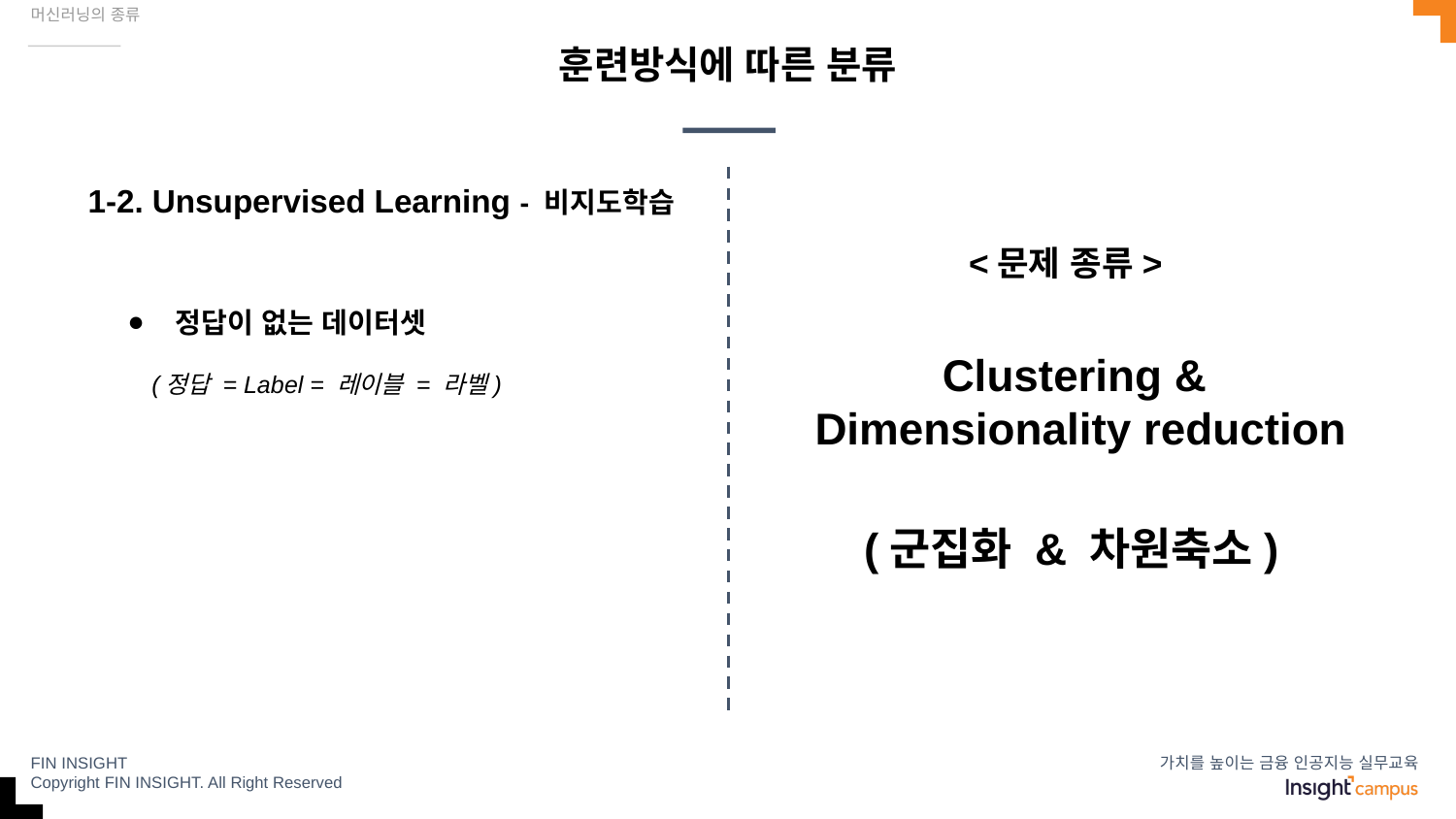

머신러닝의 종류
# 훈련방식에 따른 분류

1-2. Unsupervised Learning - 비지도학습
<문제 종류>
정답이 없는 데이터셋

Clustering &
Dimensionality reduction

(정답 = Label = 레이블 = 라벨)
(군집화 & 차원축소)